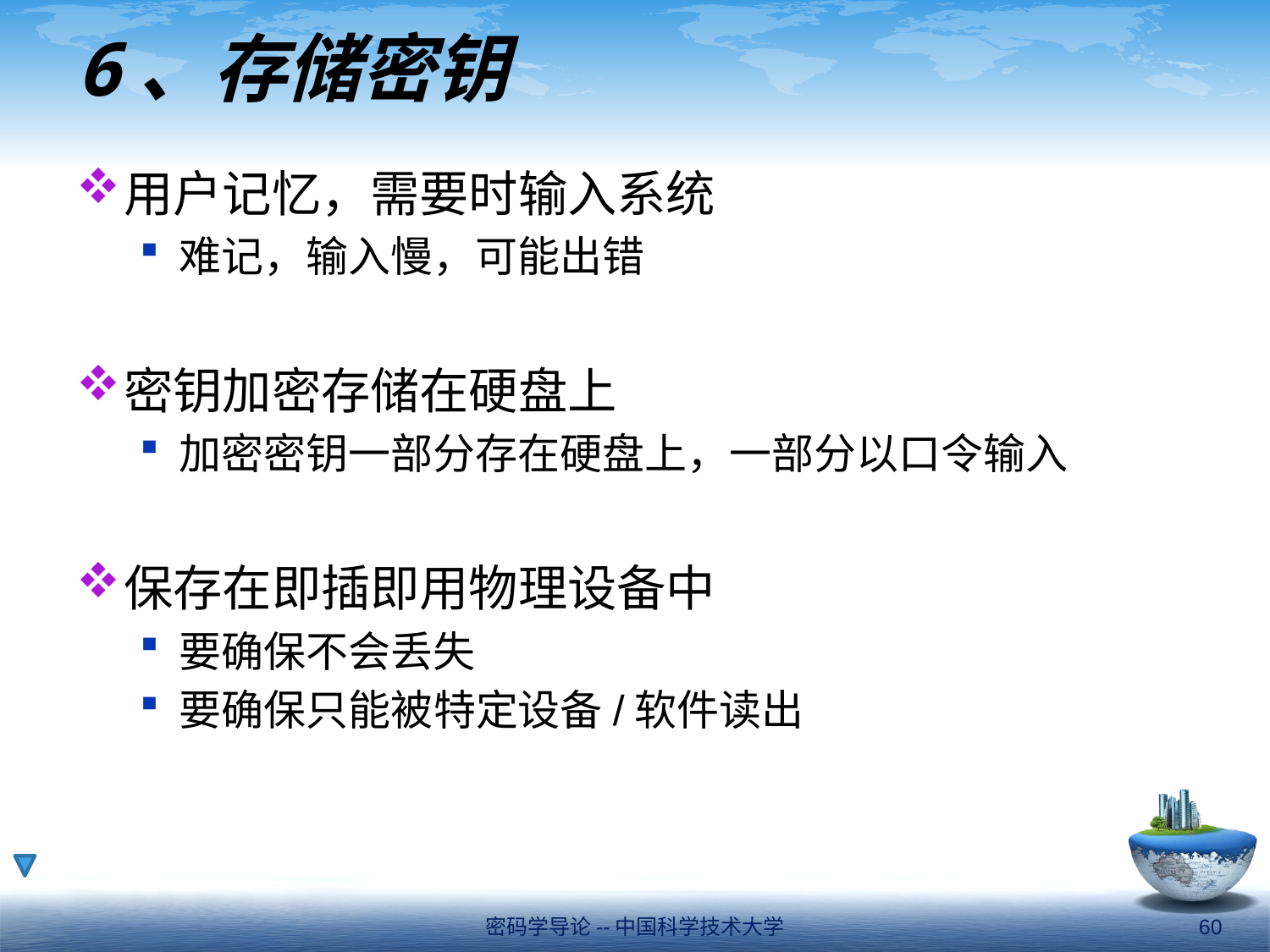

# 6、存储密钥
用户记忆，需要时输入系统
难记，输入慢，可能出错

密钥加密存储在硬盘上
加密密钥一部分存在硬盘上，一部分以口令输入

保存在即插即用物理设备中
要确保不会丢失
要确保只能被特定设备/软件读出

密码学导论--中国科学技术大学
60